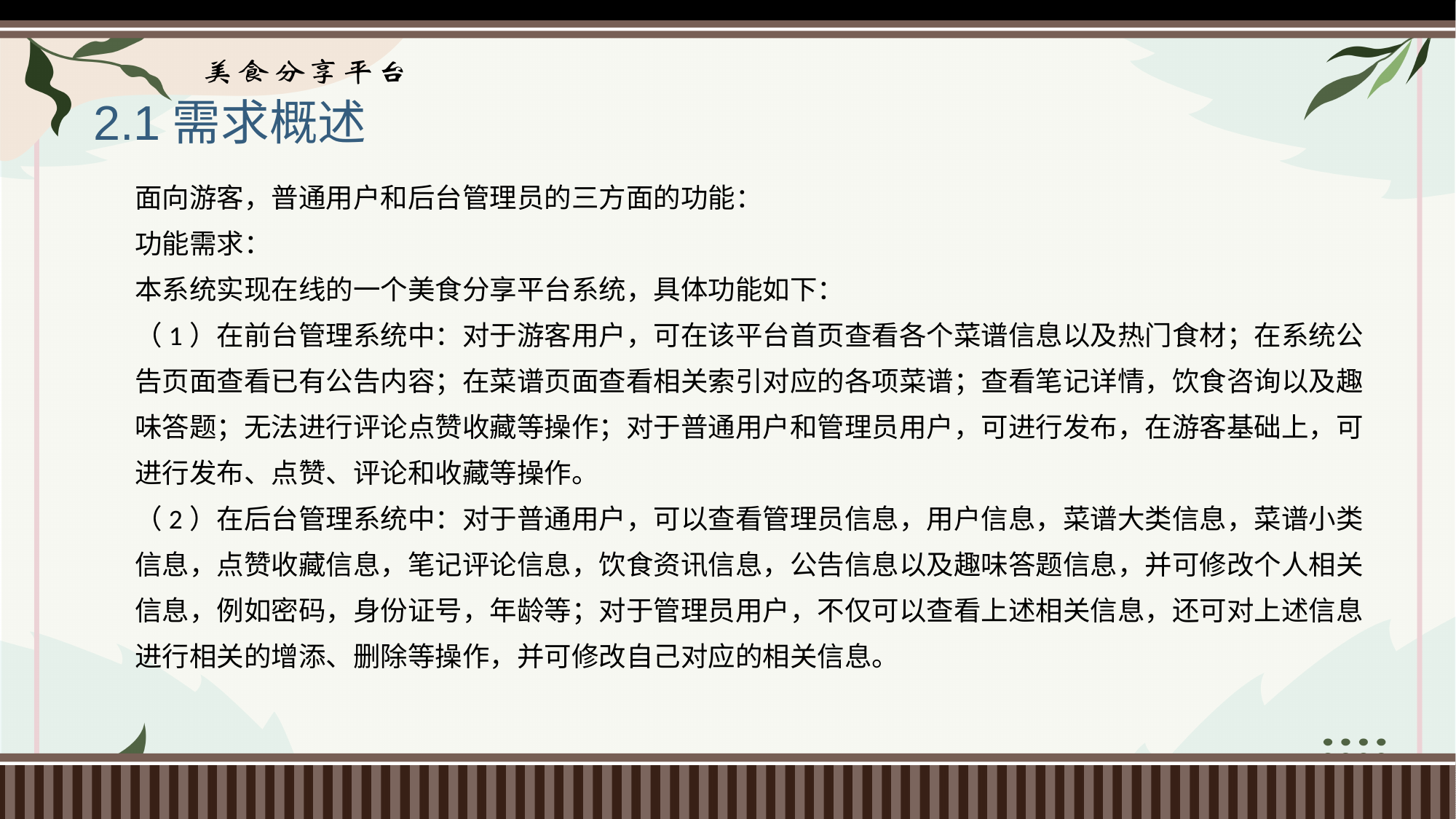

# 2.1需求概述
面向游客，普通用户和后台管理员的三方面的功能：
功能需求：
本系统实现在线的一个美食分享平台系统，具体功能如下：
（1）在前台管理系统中：对于游客用户，可在该平台首页查看各个菜谱信息以及热门食材；在系统公告页面查看已有公告内容；在菜谱页面查看相关索引对应的各项菜谱；查看笔记详情，饮食咨询以及趣味答题；无法进行评论点赞收藏等操作；对于普通用户和管理员用户，可进行发布，在游客基础上，可进行发布、点赞、评论和收藏等操作。
（2）在后台管理系统中：对于普通用户，可以查看管理员信息，用户信息，菜谱大类信息，菜谱小类信息，点赞收藏信息，笔记评论信息，饮食资讯信息，公告信息以及趣味答题信息，并可修改个人相关信息，例如密码，身份证号，年龄等；对于管理员用户，不仅可以查看上述相关信息，还可对上述信息进行相关的增添、删除等操作，并可修改自己对应的相关信息。